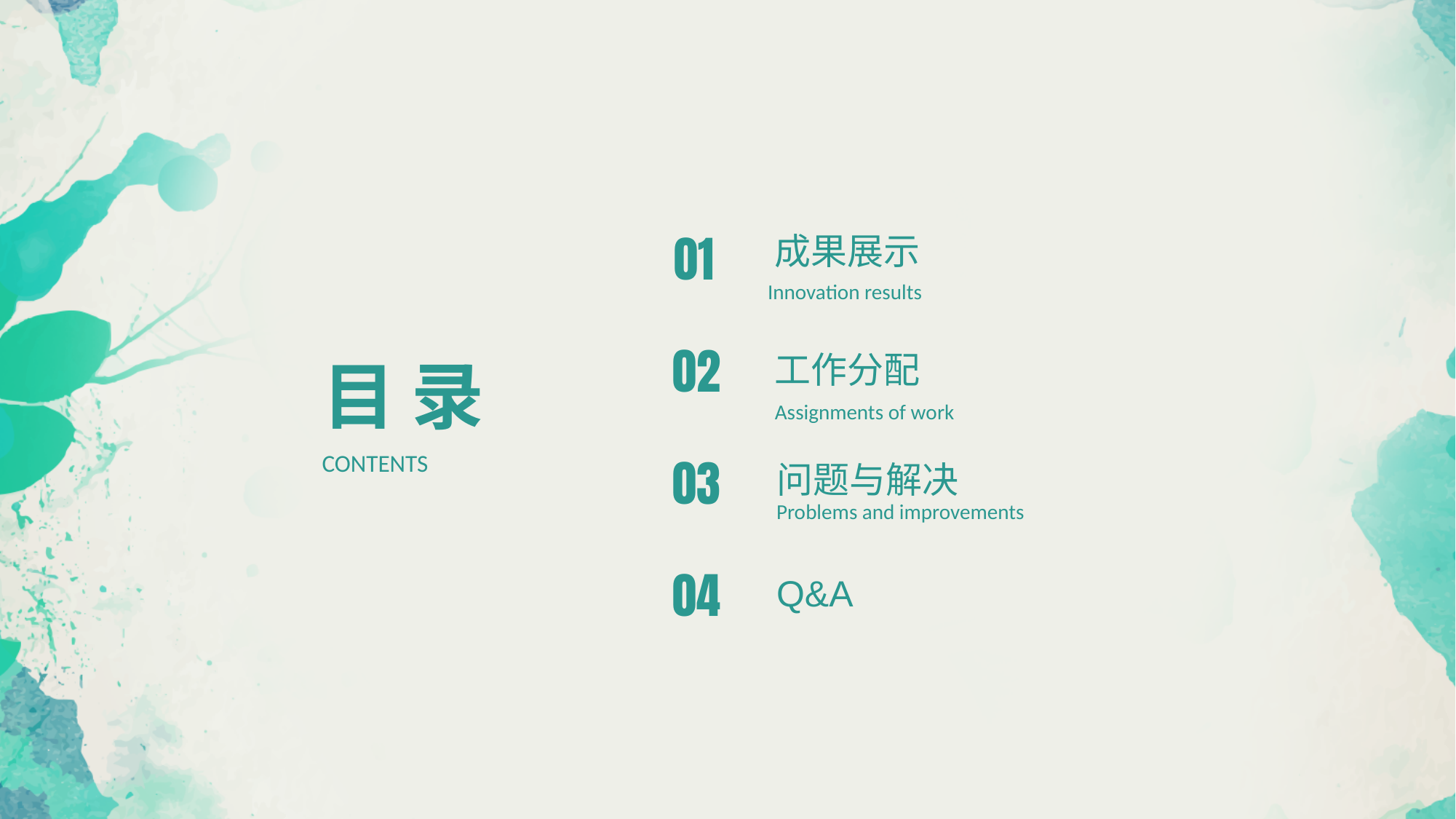

成果展示
01
Innovation results
工作分配
02
目 录
Assignments of work
问题与解决
CONTENTS
03
Problems and improvements
Q&A
04